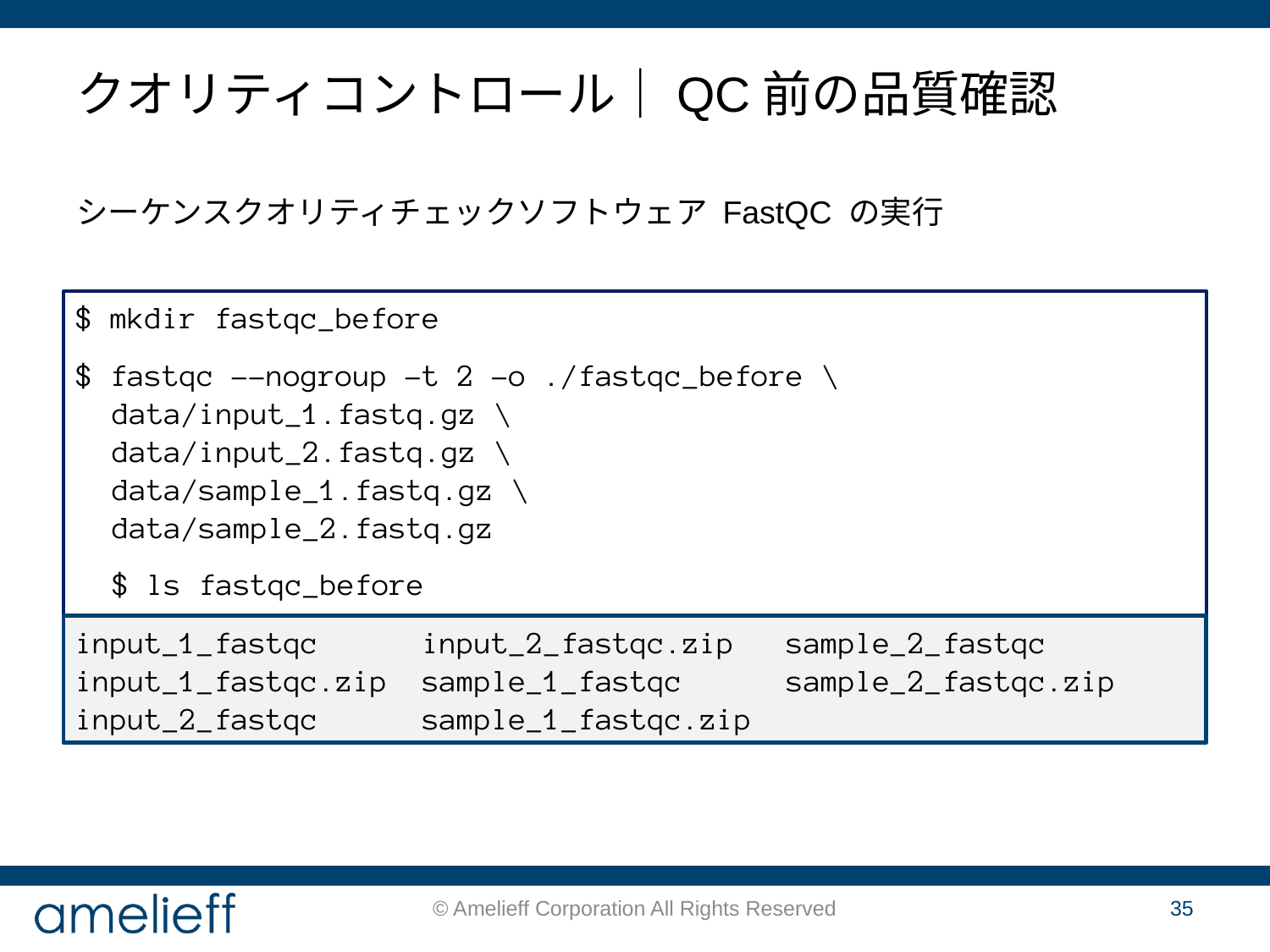

# クオリティコントロール｜QC前の品質確認
シーケンスクオリティチェックソフトウェア FastQC の実行
$ mkdir fastqc_before
$ fastqc --nogroup -t 2 -o ./fastqc_before \
data/input_1.fastq.gz \
data/input_2.fastq.gz \
data/sample_1.fastq.gz \
data/sample_2.fastq.gz
$ ls fastqc_before
input_1_fastqc      input_2_fastqc.zip   sample_2_fastqc
input_1_fastqc.zip  sample_1_fastqc      sample_2_fastqc.zip
input_2_fastqc      sample_1_fastqc.zip
© Amelieff Corporation All Rights Reserved
35